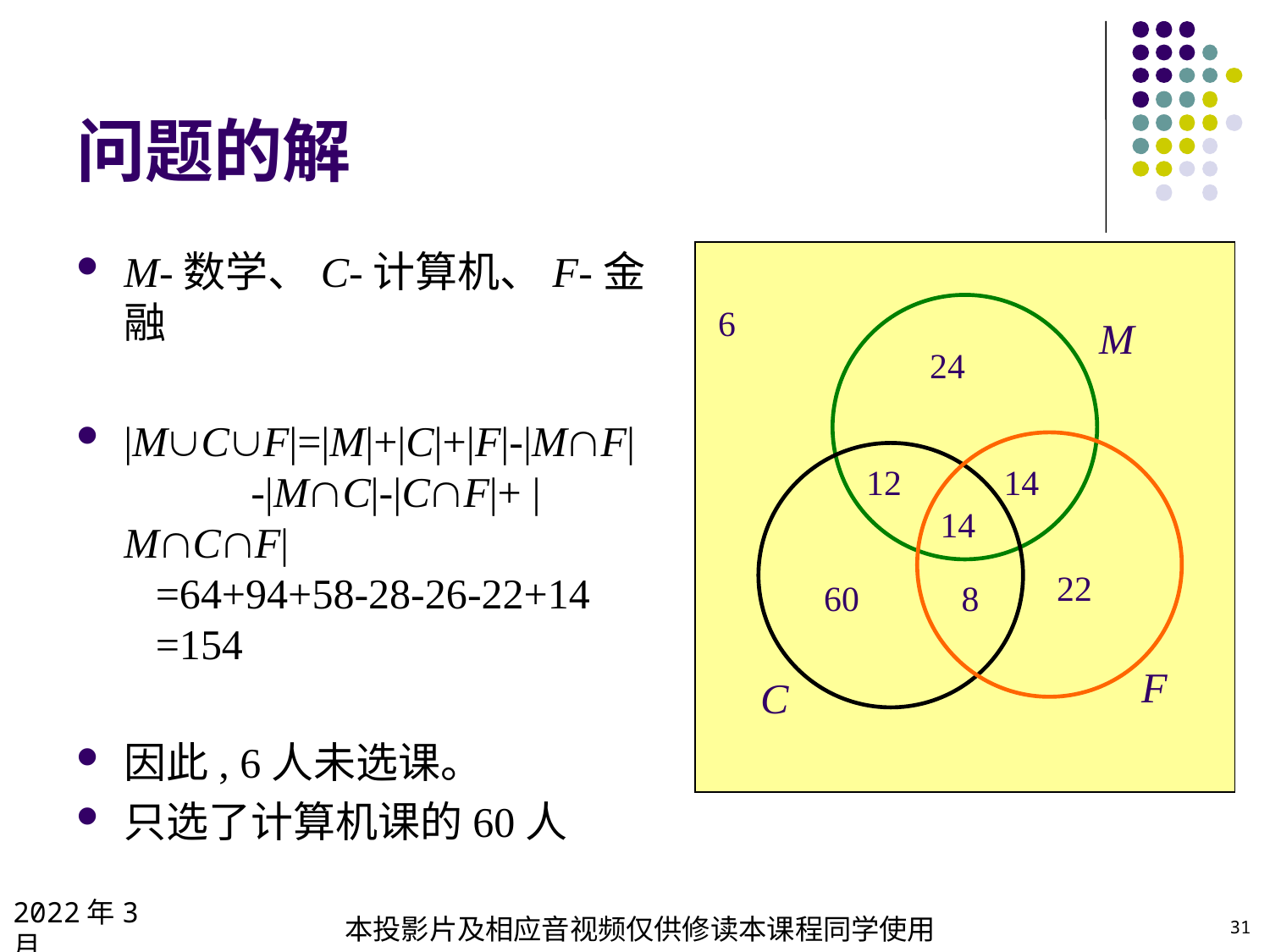

# 问题的解
M-数学、C-计算机、F-金融

|M∪C∪F|=|M|+|C|+|F|-|M∩F|
	-|M∩C|-|C∩F|+ |M∩C∩F|
   =64+94+58-28-26-22+14
   =154

因此, 6人未选课。
只选了计算机课的60人

6

M
24

12
14
14
22
60
8
F
C
2022年3月
本投影片及相应音视频仅供修读本课程同学使用
31